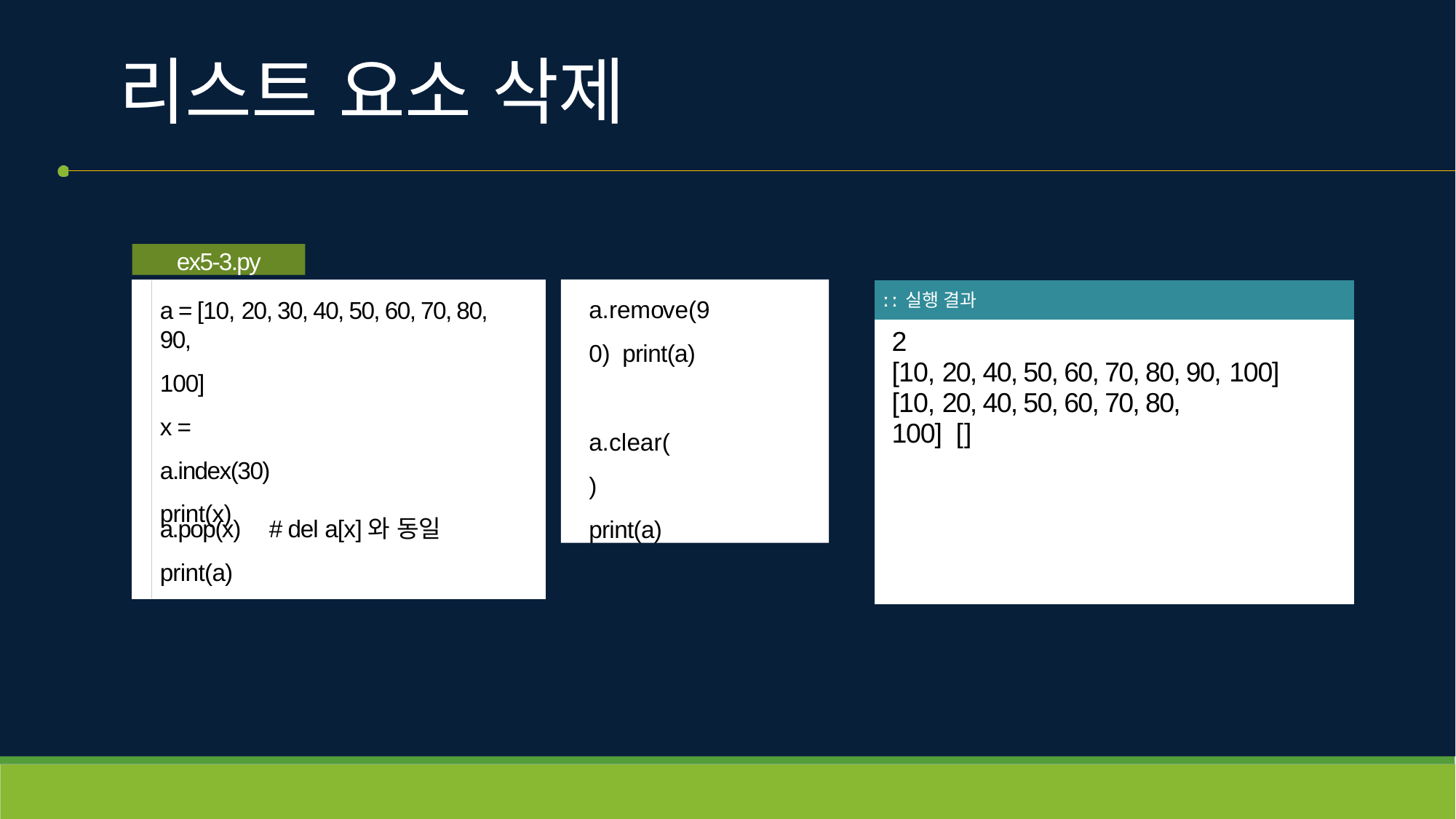

# 리스트 요소 삭제

ex5-3.py
a = [10, 20, 30, 40, 50, 60, 70, 80, 90,
100]
x = a.index(30)  print(x)
a.remove(90)  print(a)

a.clear()  print(a)

| ː ː 실행 결과 |
| --- |
| 2 [10, 20, 40, 50, 60, 70, 80, 90, 100] [10, 20, 40, 50, 60, 70, 80, 100] [] |

a.pop(x)	# del a[x]와 동일
print(a)